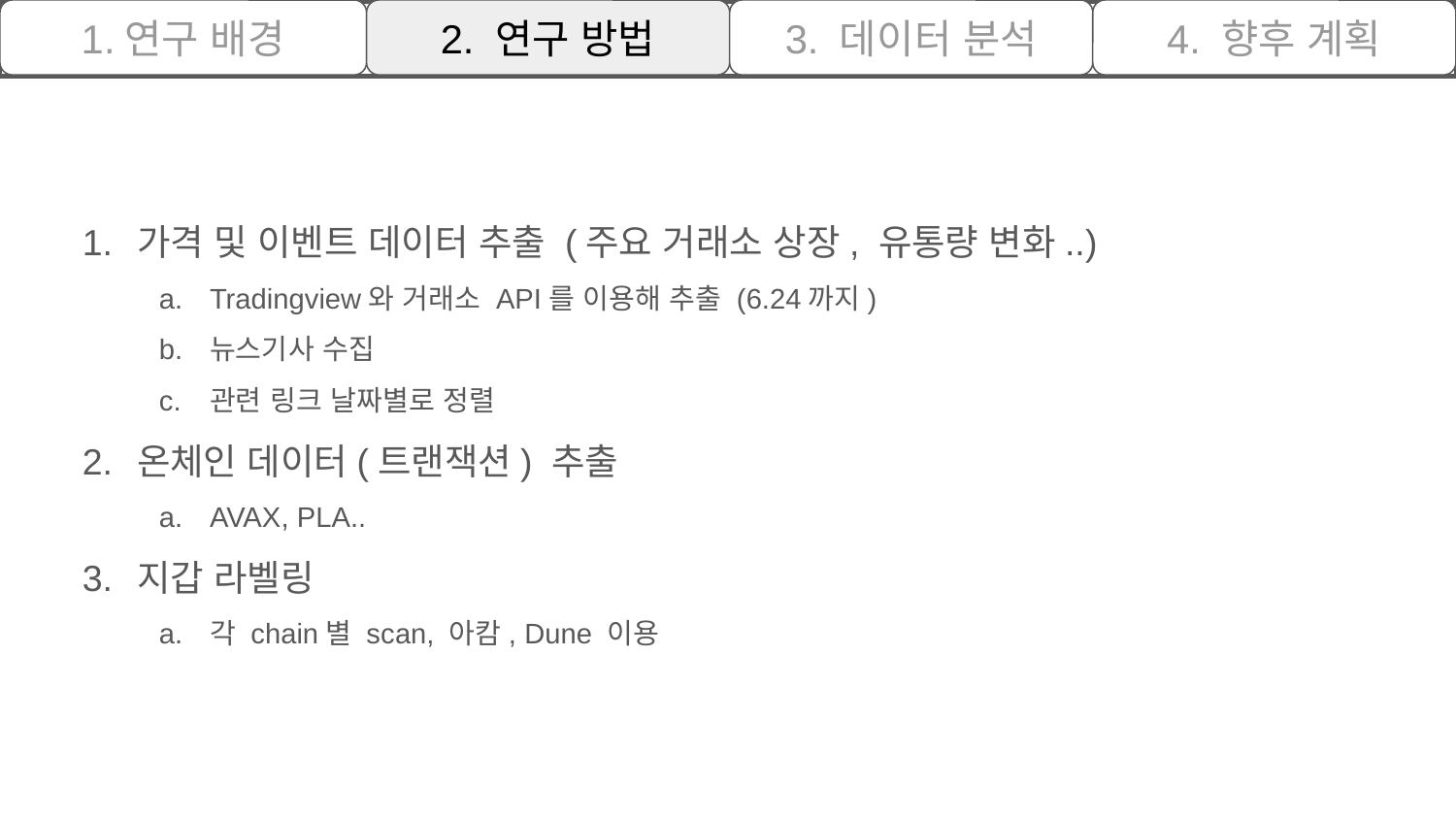

1.연구 배경
2. 연구 방법
3. 데이터 분석
4. 향후 계획

가격 및 이벤트 데이터 추출 (주요 거래소 상장, 유통량 변화..)
Tradingview와 거래소 API를 이용해 추출 (6.24까지)
뉴스기사 수집
관련 링크 날짜별로 정렬
온체인 데이터(트랜잭션) 추출
AVAX, PLA..
지갑 라벨링
각 chain별 scan, 아캄, Dune 이용